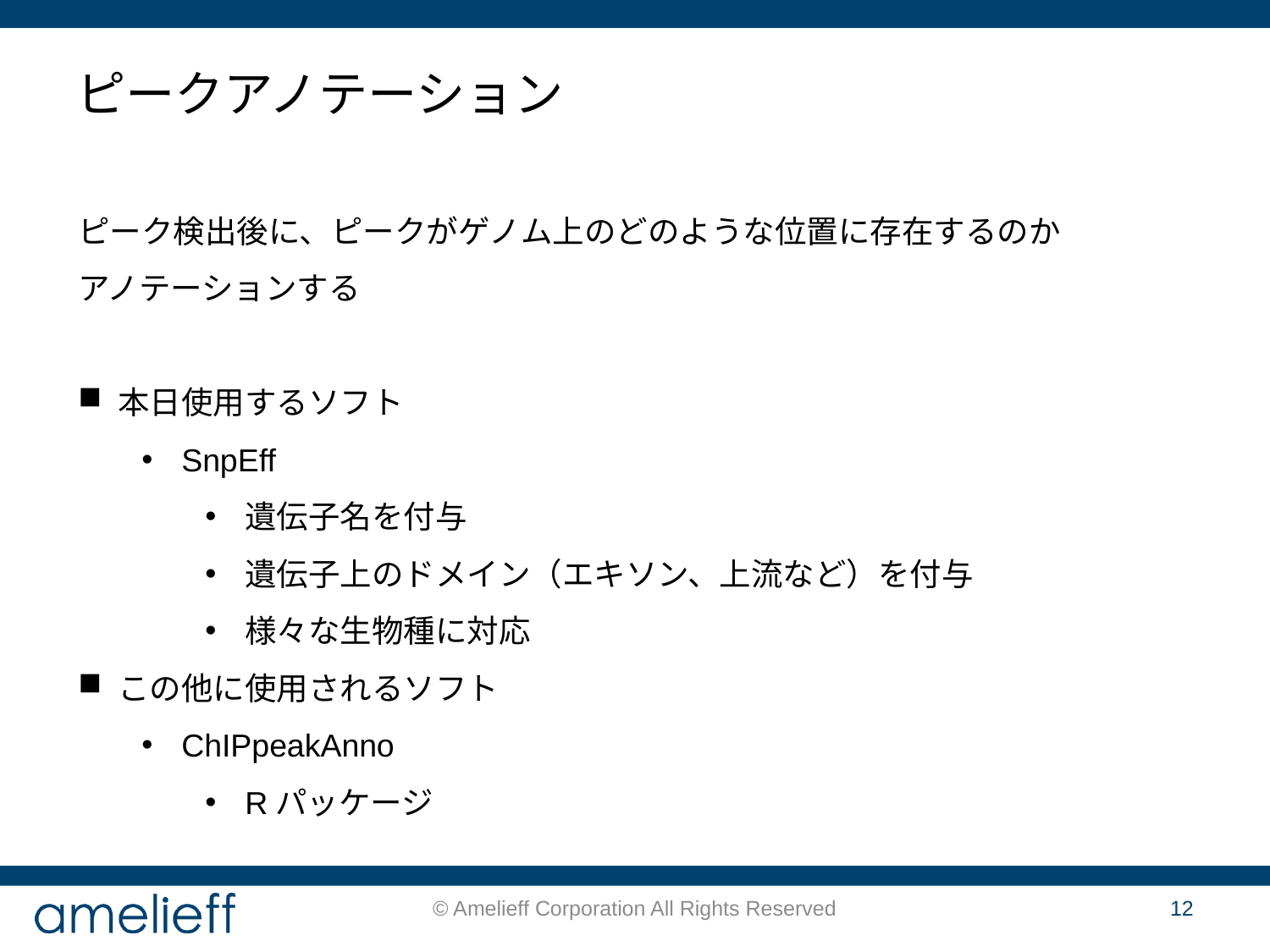

# ピークアノテーション
ピーク検出後に、ピークがゲノム上のどのような位置に存在するのか
アノテーションする

本日使用するソフト
SnpEff
遺伝子名を付与
遺伝子上のドメイン（エキソン、上流など）を付与
様々な生物種に対応
この他に使用されるソフト
ChIPpeakAnno
Rパッケージ
© Amelieff Corporation All Rights Reserved
12